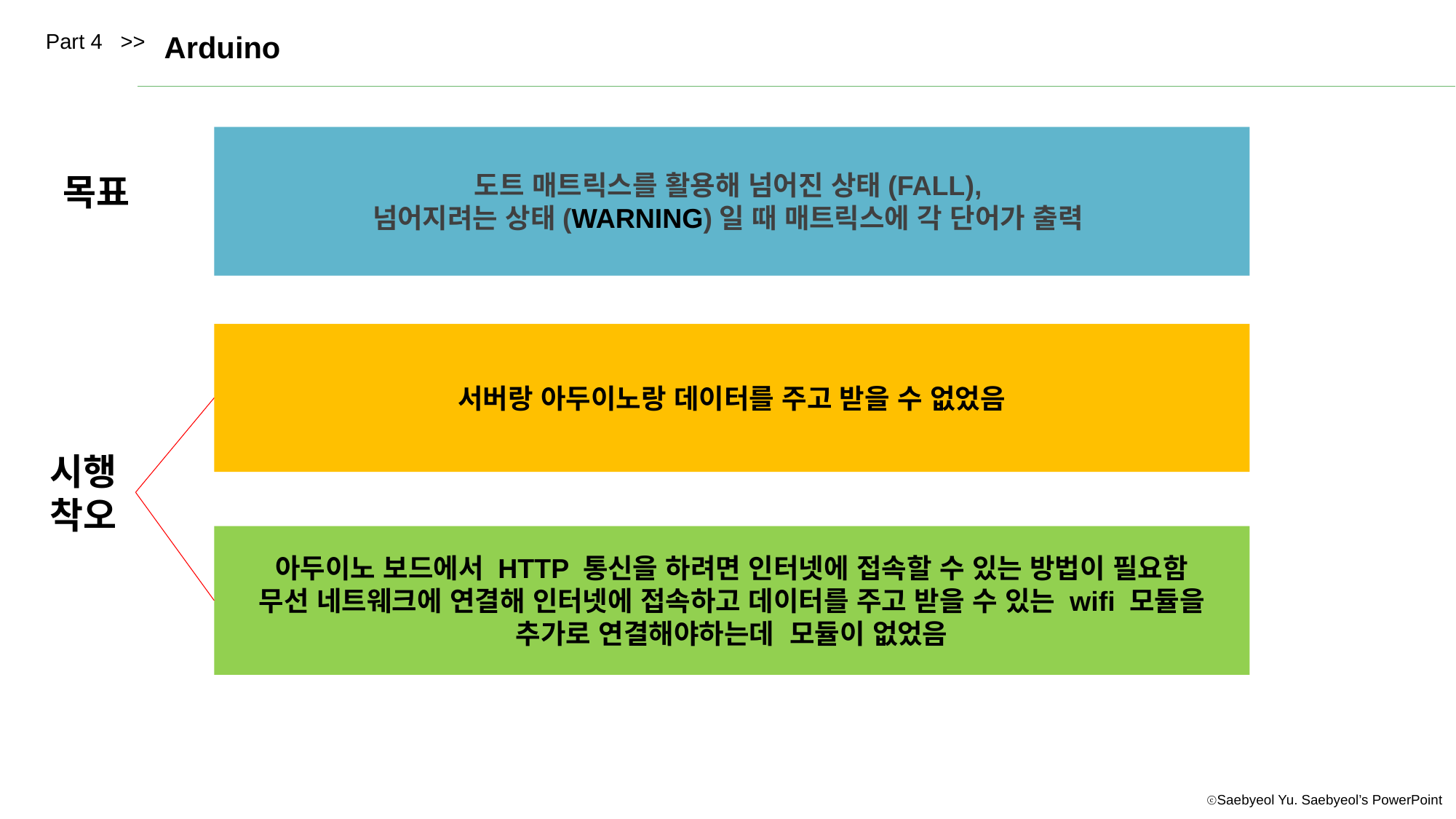

Part 4   >>
Arduino
도트 매트릭스를 활용해 넘어진 상태(FALL),
넘어지려는 상태(WARNING)일 때 매트릭스에 각 단어가 출력
목표
서버랑 아두이노랑 데이터를 주고 받을 수 없었음
시행착오
아두이노 보드에서 HTTP 통신을 하려면 인터넷에 접속할 수 있는 방법이 필요함
무선 네트웨크에 연결해 인터넷에 접속하고 데이터를 주고 받을 수 있는 wifi 모듈을 추가로 연결해야하는데  모듈이 없었음